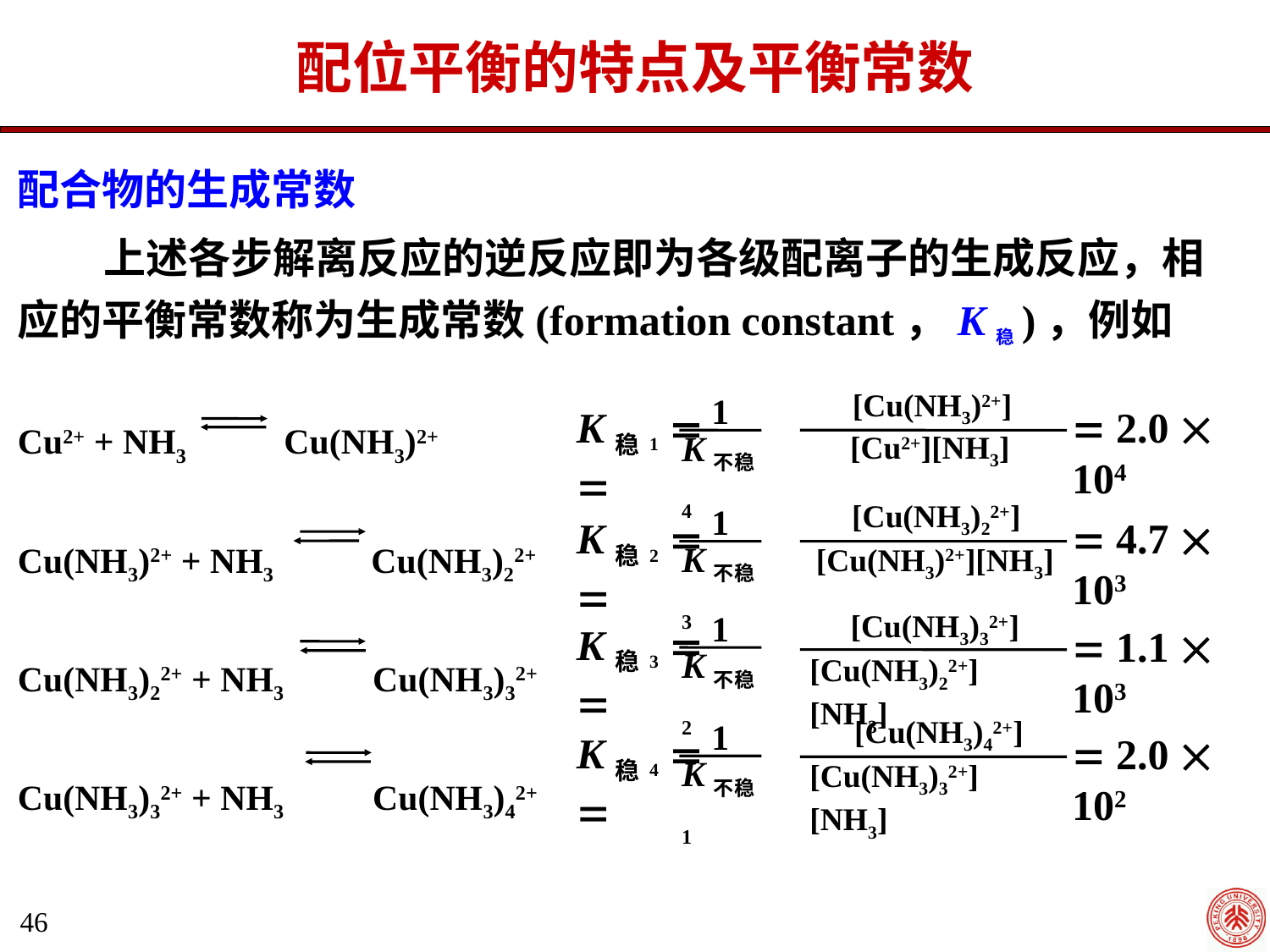

配位平衡的特点及平衡常数

配合物的生成常数
        上述各步解离反应的逆反应即为各级配离子的生成反应，相应的平衡常数称为生成常数(formation constant，K稳)，例如
Cu2+ + NH3           Cu(NH3)2+
Cu(NH3)2+ + NH3           Cu(NH3)22+
Cu(NH3)22+ + NH3          Cu(NH3)32+
Cu(NH3)32+ + NH3          Cu(NH3)42+

[Cu(NH3)2+]
1
K稳1 =         =
K不稳4

= 2.0 × 104
[Cu2+][NH3]

[Cu(NH3)22+]
1
K稳2 =         =
K不稳3

= 4.7 × 103
[Cu(NH3)2+][NH3]

[Cu(NH3)32+]
1
K稳3 =         =
K不稳2

= 1.1 × 103
[Cu(NH3)22+][NH3]

[Cu(NH3)42+]
1
K稳4 =         =
K不稳1

= 2.0 × 102
[Cu(NH3)32+][NH3]